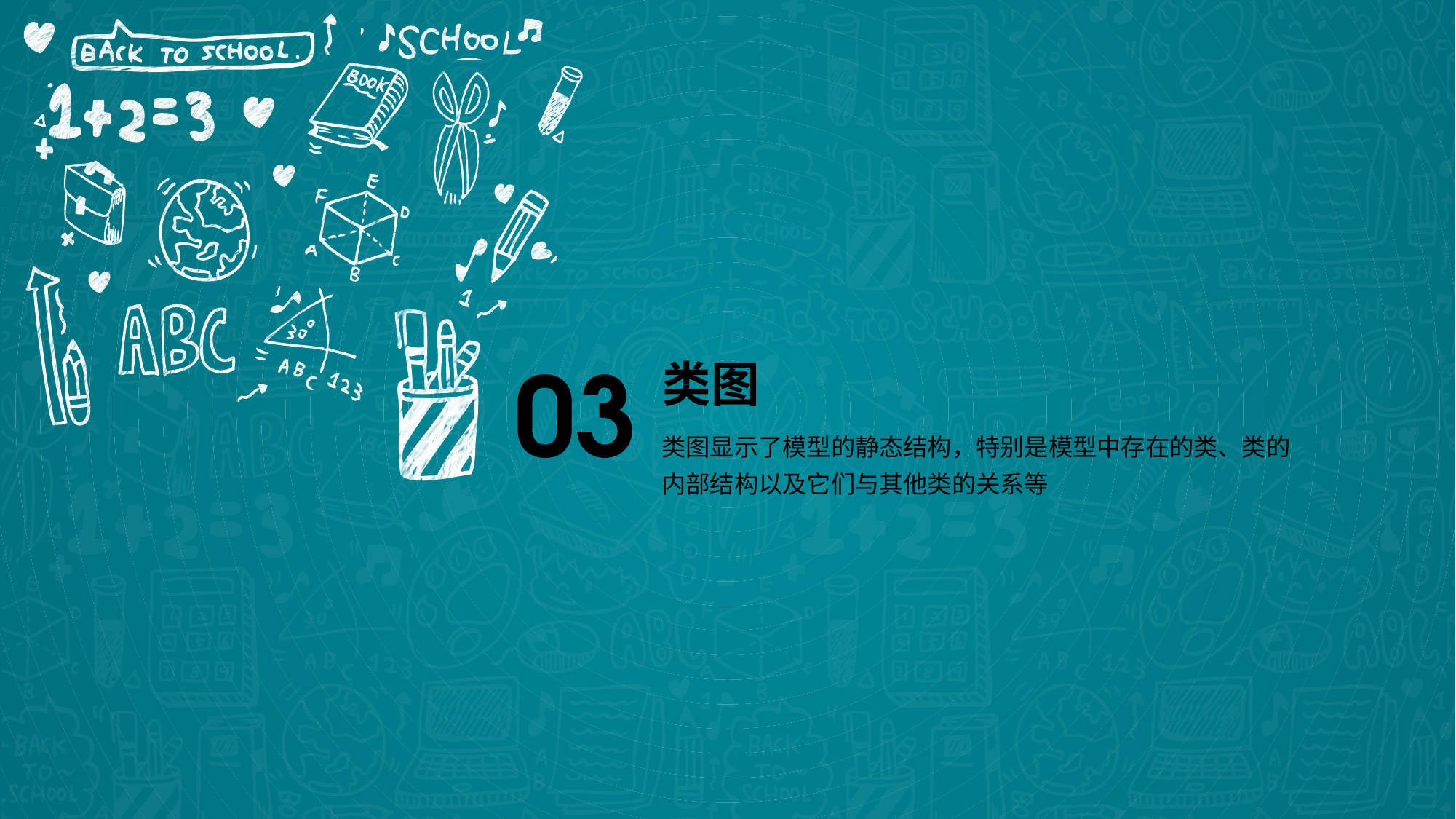

03
类图
类图显示了模型的静态结构，特别是模型中存在的类、类的内部结构以及它们与其他类的关系等